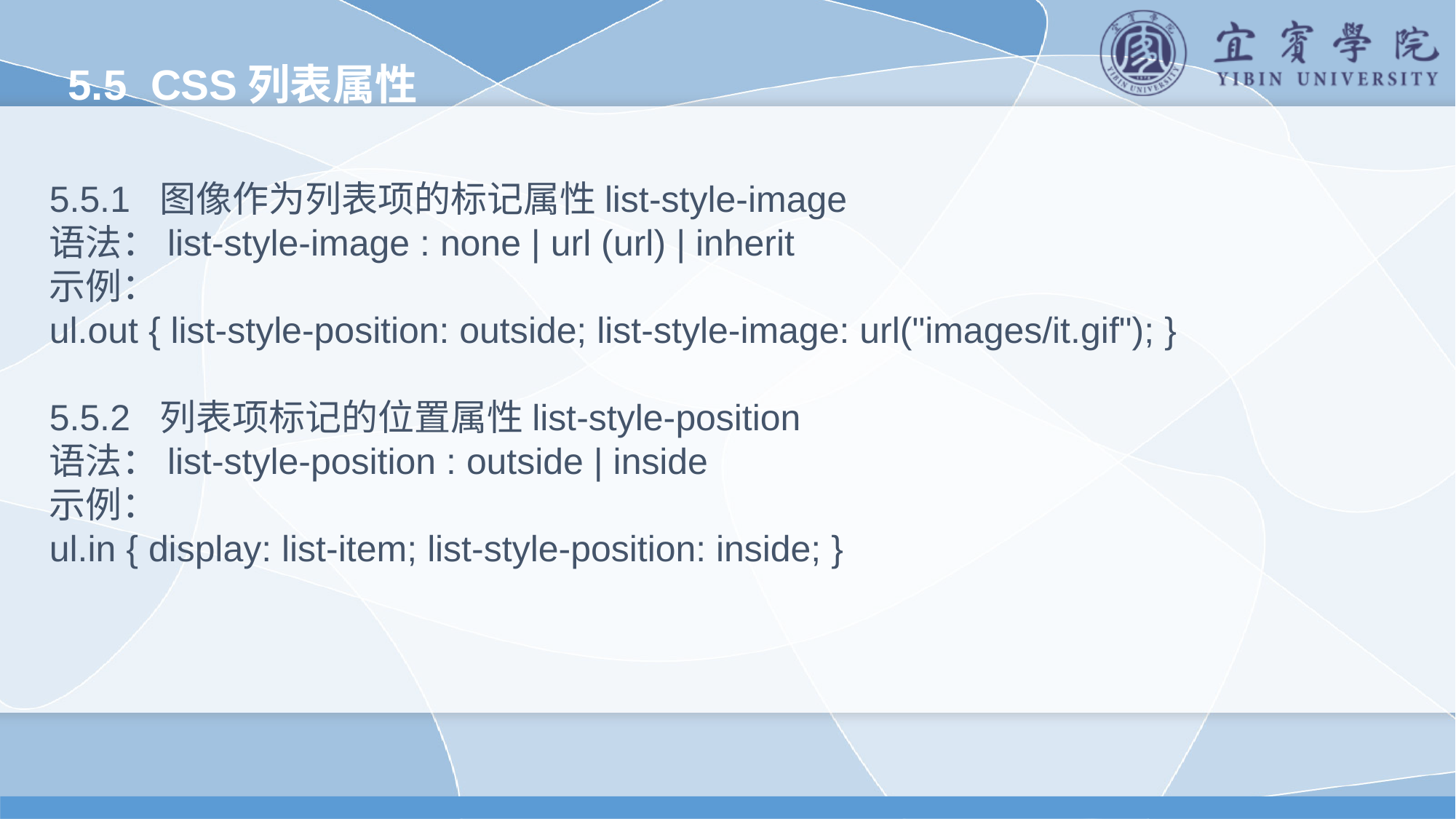

5.5  CSS列表属性
5.5.1  图像作为列表项的标记属性list-style-image
语法：list-style-image : none | url (url) | inherit
示例：
ul.out { list-style-position: outside; list-style-image: url("images/it.gif"); }

5.5.2  列表项标记的位置属性list-style-position
语法：list-style-position : outside | inside
示例：
ul.in { display: list-item; list-style-position: inside; }